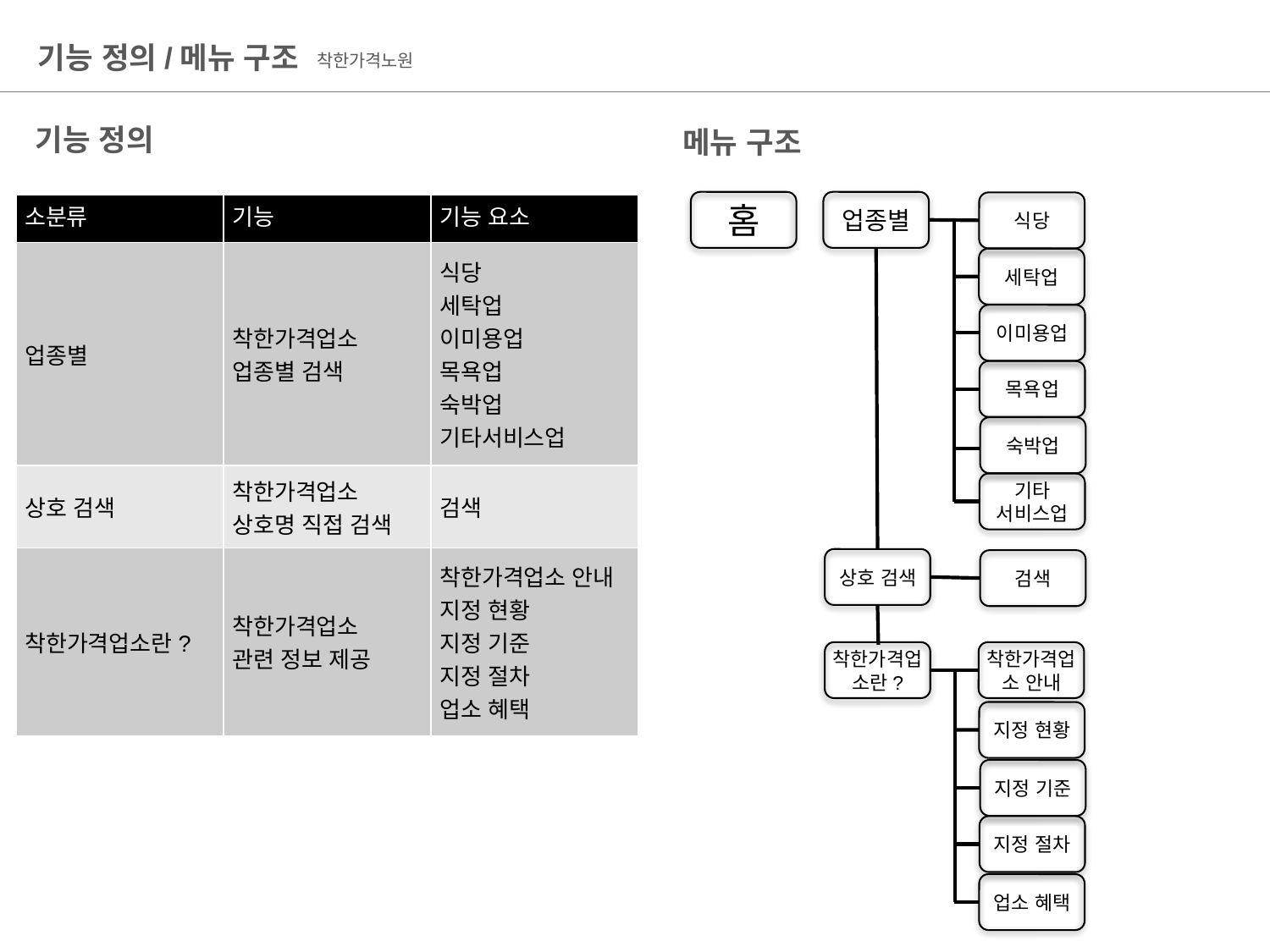

기능 정의/메뉴 구조
착한가격노원
기능 정의
메뉴 구조
홈

업종별

식당
| 소분류 | 기능 | 기능 요소 |
| --- | --- | --- |
| 업종별 | 착한가격업소 업종별 검색 | 식당 세탁업 이미용업 목욕업 숙박업 기타서비스업 |
| 상호 검색 | 착한가격업소 상호명 직접 검색 | 검색 |
| 착한가격업소란? | 착한가격업소 관련 정보 제공 | 착한가격업소 안내 지정 현황 지정 기준 지정 절차 업소 혜택 |

세탁업

이미용업

목욕업

숙박업
기타 서비스업

상호 검색

검색
착한가격업소란?

착한가격업소 안내

지정 현황

지정 기준

지정 절차
43

업소 혜택